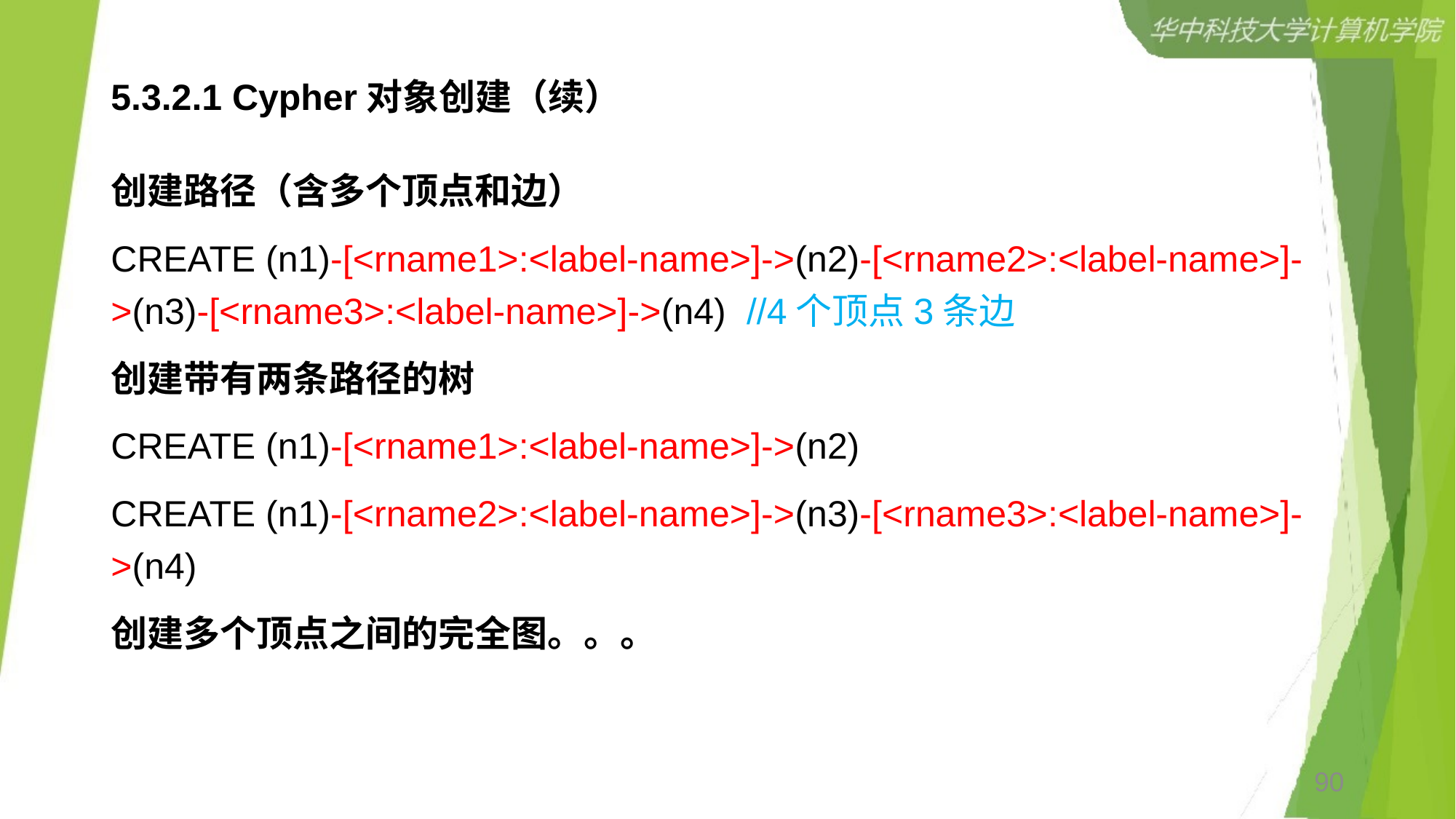

# 5.3.2.1 Cypher对象创建（续）
创建路径（含多个顶点和边）
CREATE (n1)-[<rname1>:<label-name>]->(n2)-[<rname2>:<label-name>]->(n3)-[<rname3>:<label-name>]->(n4)  //4个顶点3条边
创建带有两条路径的树
CREATE (n1)-[<rname1>:<label-name>]->(n2)
CREATE (n1)-[<rname2>:<label-name>]->(n3)-[<rname3>:<label-name>]->(n4)
创建多个顶点之间的完全图。。。
90